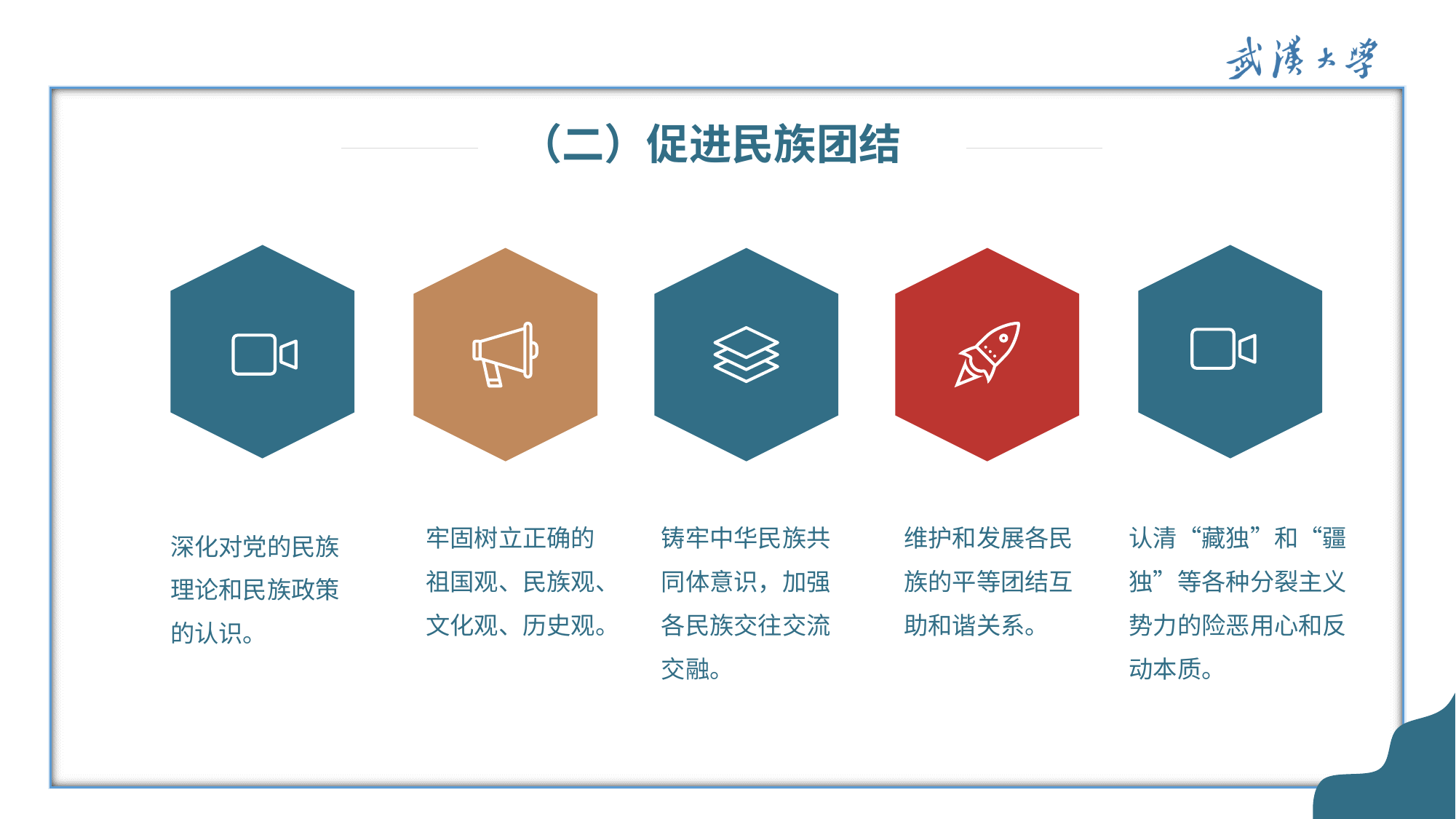

（二）促进民族团结

牢固树立正确的祖国观、民族观、文化观、历史观。
铸牢中华民族共同体意识，加强各民族交往交流交融。
维护和发展各民族的平等团结互助和谐关系。
认清“藏独”和“疆独”等各种分裂主义势力的险恶用心和反动本质。
深化对党的民族理论和民族政策的认识。